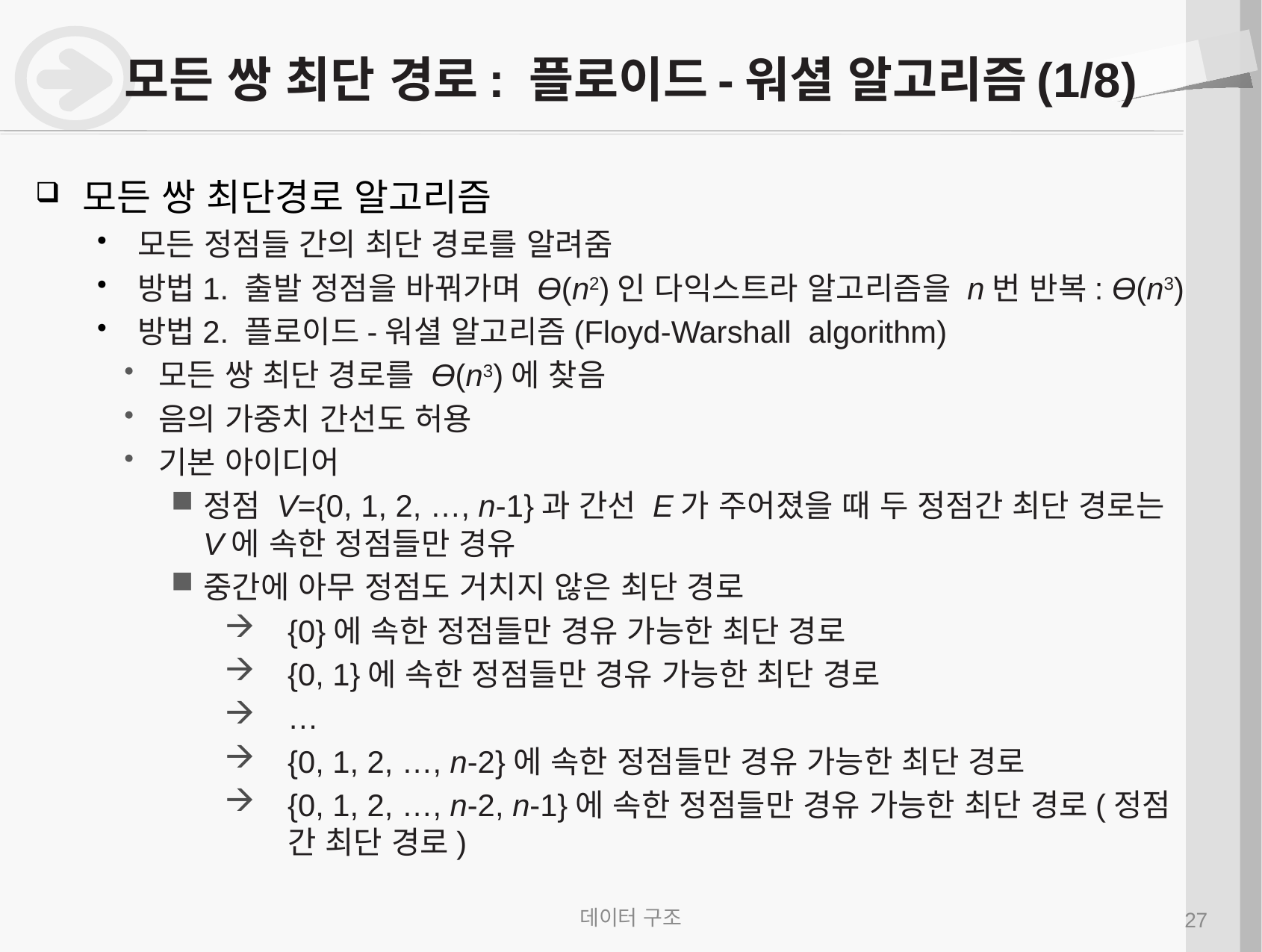

# 모든 쌍 최단 경로: 플로이드-워셜 알고리즘(1/8)
모든 쌍 최단경로 알고리즘
모든 정점들 간의 최단 경로를 알려줌
방법1. 출발 정점을 바꿔가며 Ɵ(n2)인 다익스트라 알고리즘을 n번 반복: Ɵ(n3)
방법2. 플로이드-워셜 알고리즘(Floyd-Warshall  algorithm)
모든 쌍 최단 경로를 Ɵ(n3)에 찾음
음의 가중치 간선도 허용
기본 아이디어
정점 V={0, 1, 2, …, n-1}과 간선 E가 주어졌을 때 두 정점간 최단 경로는 V에 속한 정점들만 경유
중간에 아무 정점도 거치지 않은 최단 경로
{0}에 속한 정점들만 경유 가능한 최단 경로
{0, 1}에 속한 정점들만 경유 가능한 최단 경로
…
{0, 1, 2, …, n-2}에 속한 정점들만 경유 가능한 최단 경로
{0, 1, 2, …, n-2, n-1}에 속한 정점들만 경유 가능한 최단 경로(정점 간 최단 경로)
데이터 구조
27